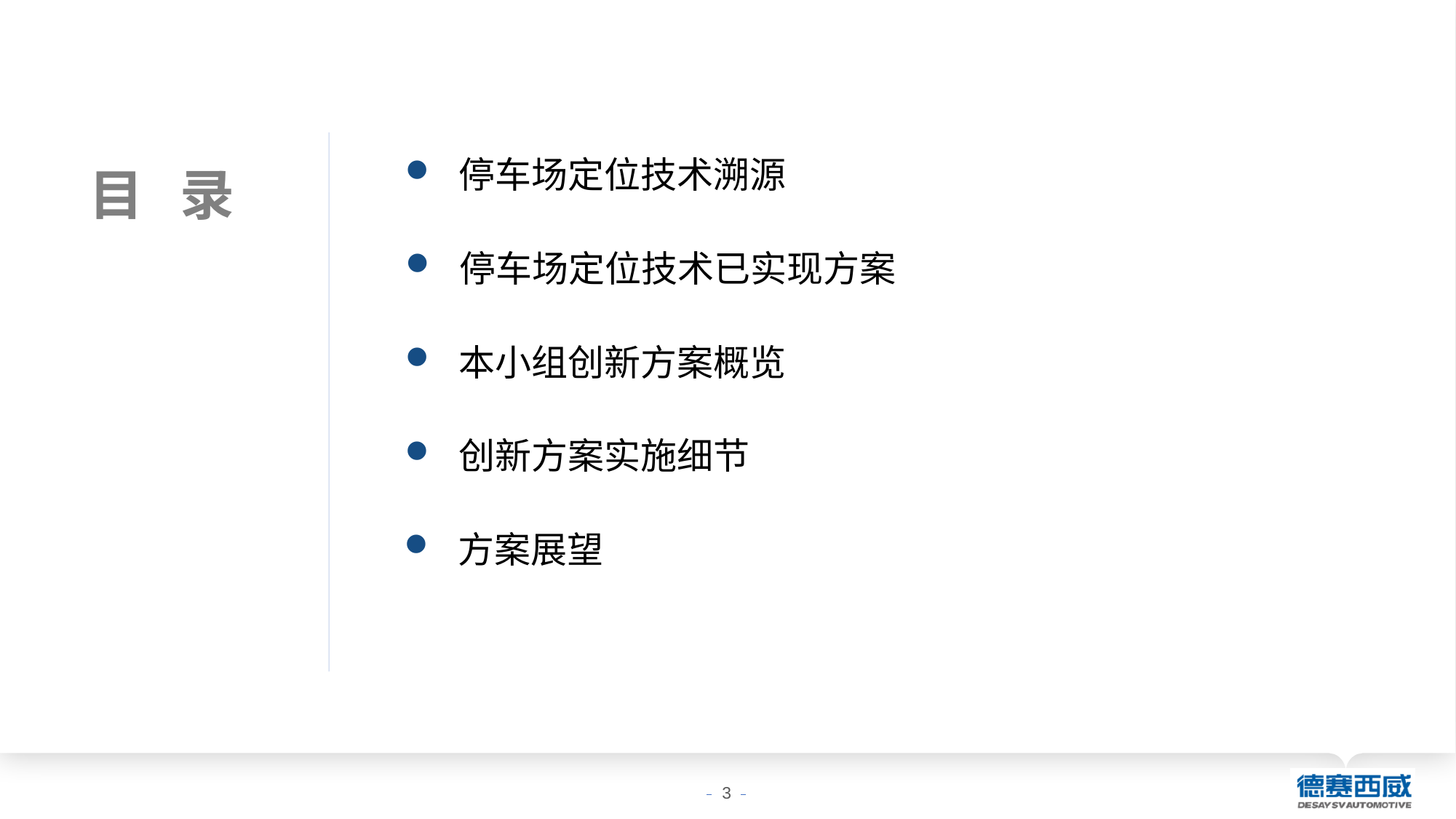

停车场定位技术溯源
目   录
停车场定位技术已实现方案
本小组创新方案概览
创新方案实施细节
方案展望